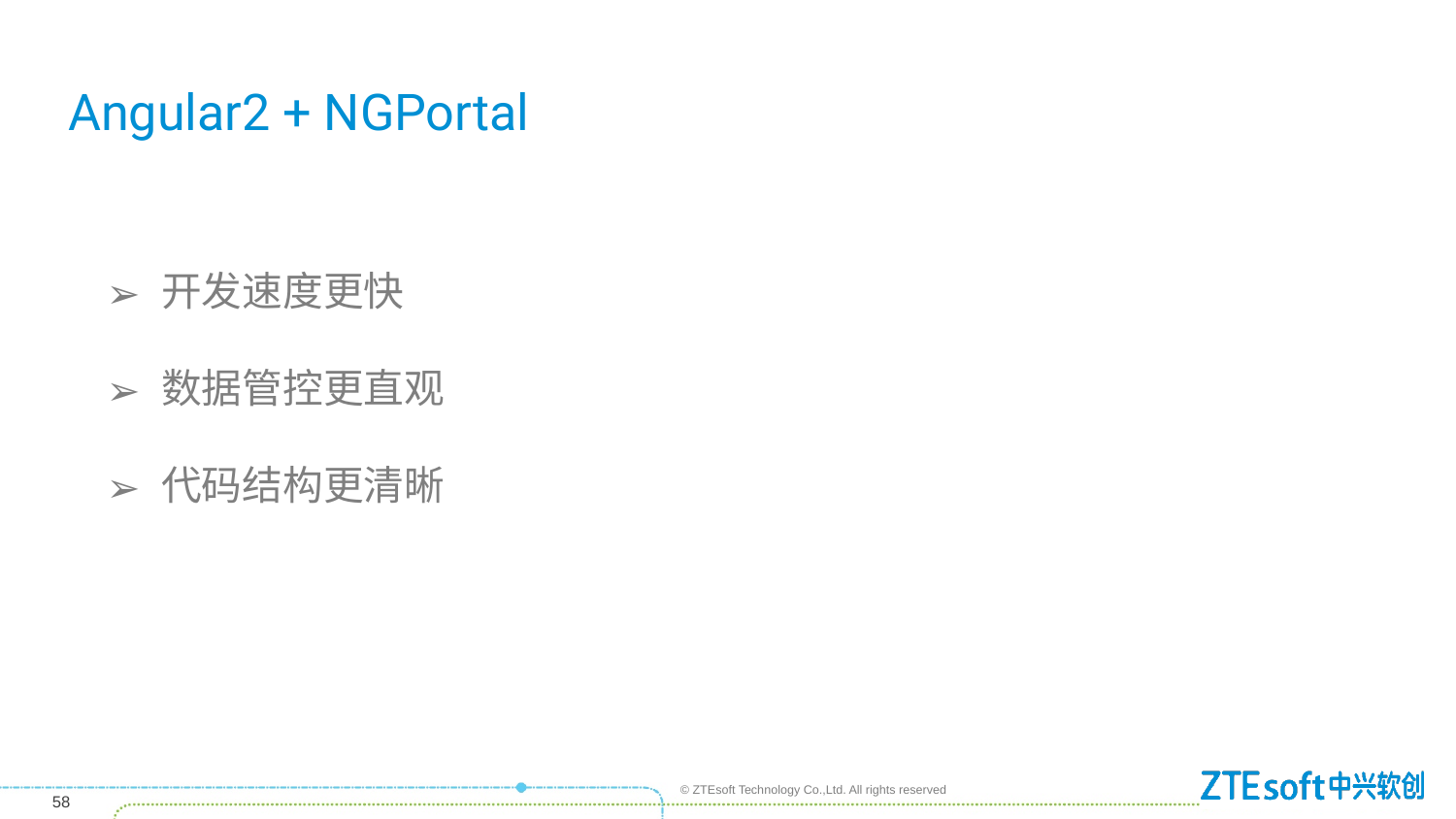

# Angular2 + NGPortal
开发速度更快
数据管控更直观
代码结构更清晰